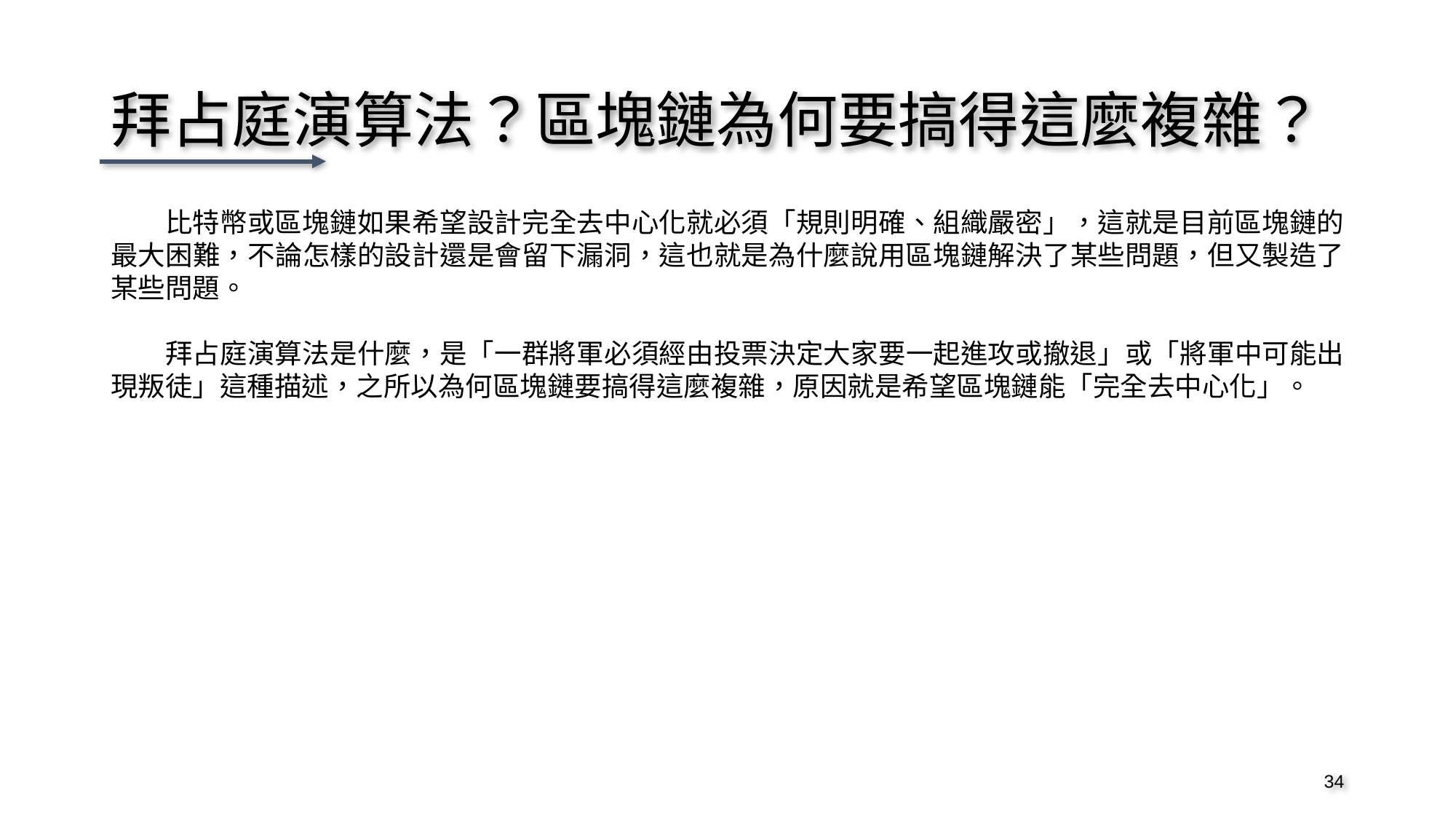

# 拜占庭演算法？區塊鏈為何要搞得這麼複雜？
比特幣或區塊鏈如果希望設計完全去中心化就必須「規則明確、組織嚴密」，這就是目前區塊鏈的最大困難，不論怎樣的設計還是會留下漏洞，這也就是為什麼說用區塊鏈解決了某些問題，但又製造了某些問題。

拜占庭演算法是什麼，是「一群將軍必須經由投票決定大家要一起進攻或撤退」或「將軍中可能出現叛徒」這種描述，之所以為何區塊鏈要搞得這麼複雜，原因就是希望區塊鏈能「完全去中心化」。

34